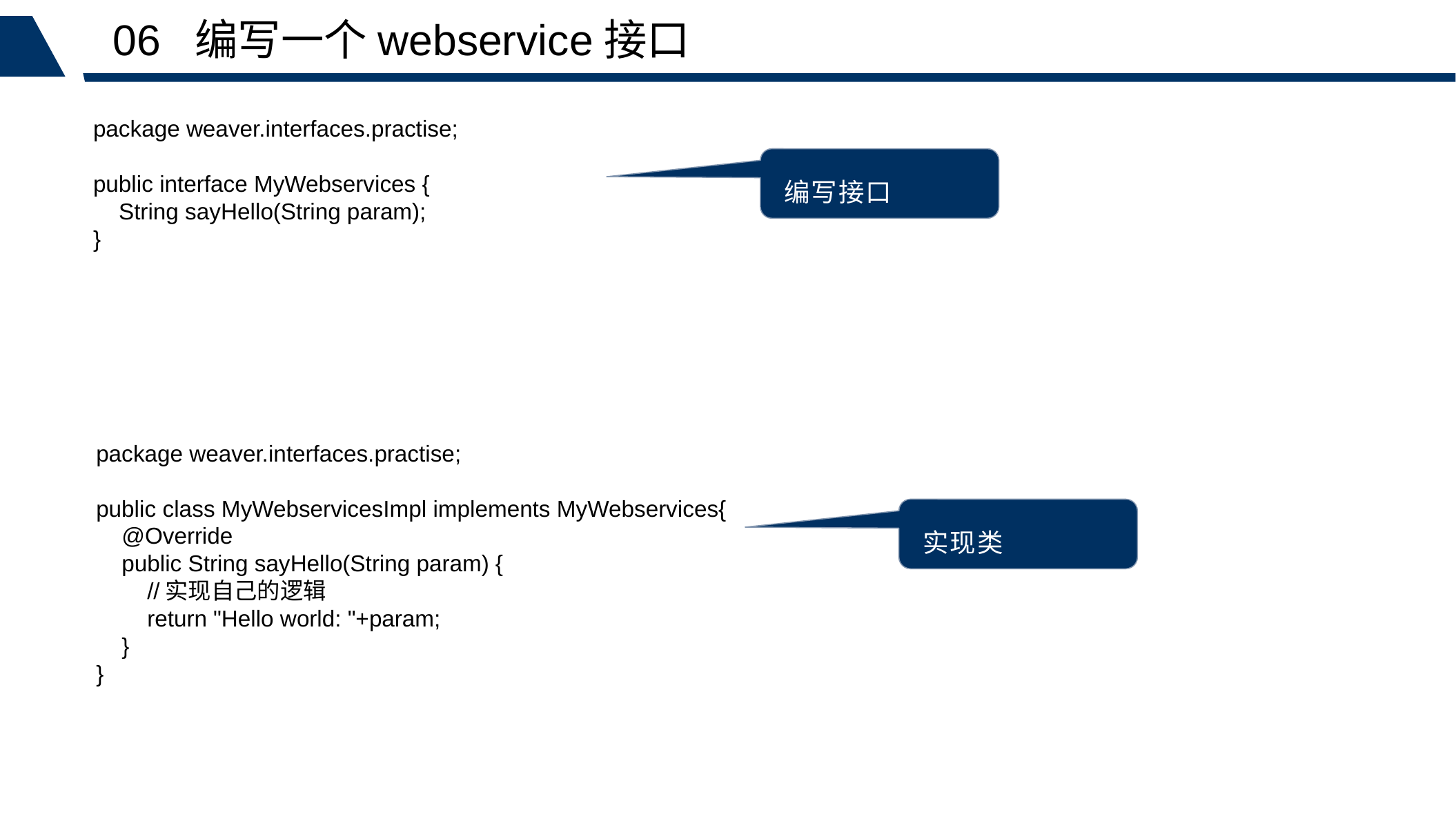

06  编写一个webservice接口

package weaver.interfaces.practise;

public interface MyWebservices {
    String sayHello(String param);
}

编写接口
package weaver.interfaces.practise;

public class MyWebservicesImpl implements MyWebservices{
    @Override
    public String sayHello(String param) {
        //实现自己的逻辑
        return "Hello world: "+param;
    }
}
实现类